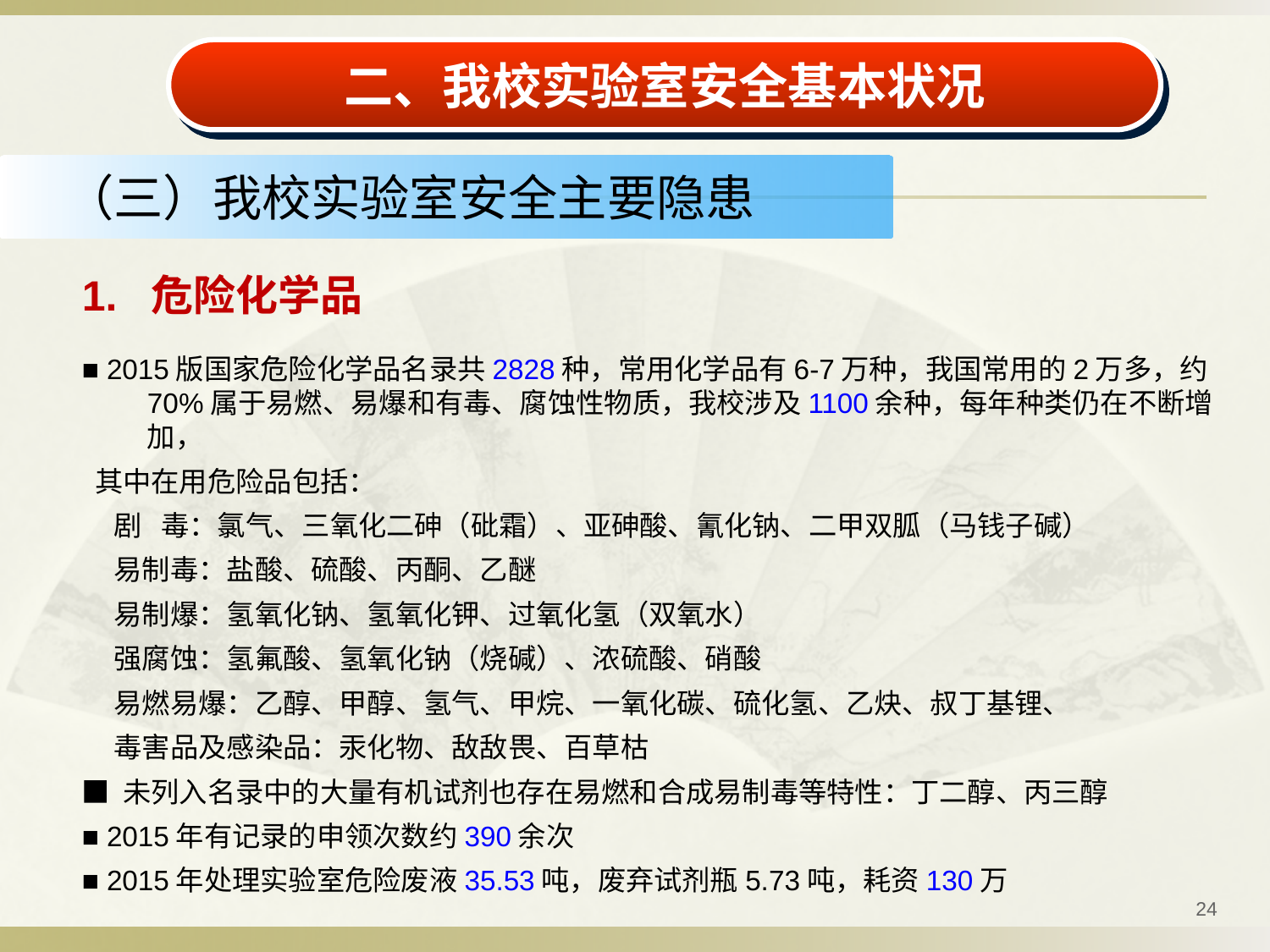

二、我校实验室安全基本状况
（三）我校实验室安全主要隐患
1.  危险化学品
■ 2015版国家危险化学品名录共2828种，常用化学品有6-7万种，我国常用的2万多，约70%属于易燃、易爆和有毒、腐蚀性物质，我校涉及1100余种，每年种类仍在不断增加，
 其中在用危险品包括：
    剧   毒：氯气、三氧化二砷（砒霜）、亚砷酸、氰化钠、二甲双胍（马钱子碱）
    易制毒：盐酸、硫酸、丙酮、乙醚
    易制爆：氢氧化钠、氢氧化钾、过氧化氢（双氧水）
    强腐蚀：氢氟酸、氢氧化钠（烧碱）、浓硫酸、硝酸
    易燃易爆：乙醇、甲醇、氢气、甲烷、一氧化碳、硫化氢、乙炔、叔丁基锂、
    毒害品及感染品：汞化物、敌敌畏、百草枯
■ 未列入名录中的大量有机试剂也存在易燃和合成易制毒等特性：丁二醇、丙三醇
■ 2015年有记录的申领次数约390余次
■ 2015年处理实验室危险废液35.53吨，废弃试剂瓶5.73吨，耗资130万

24